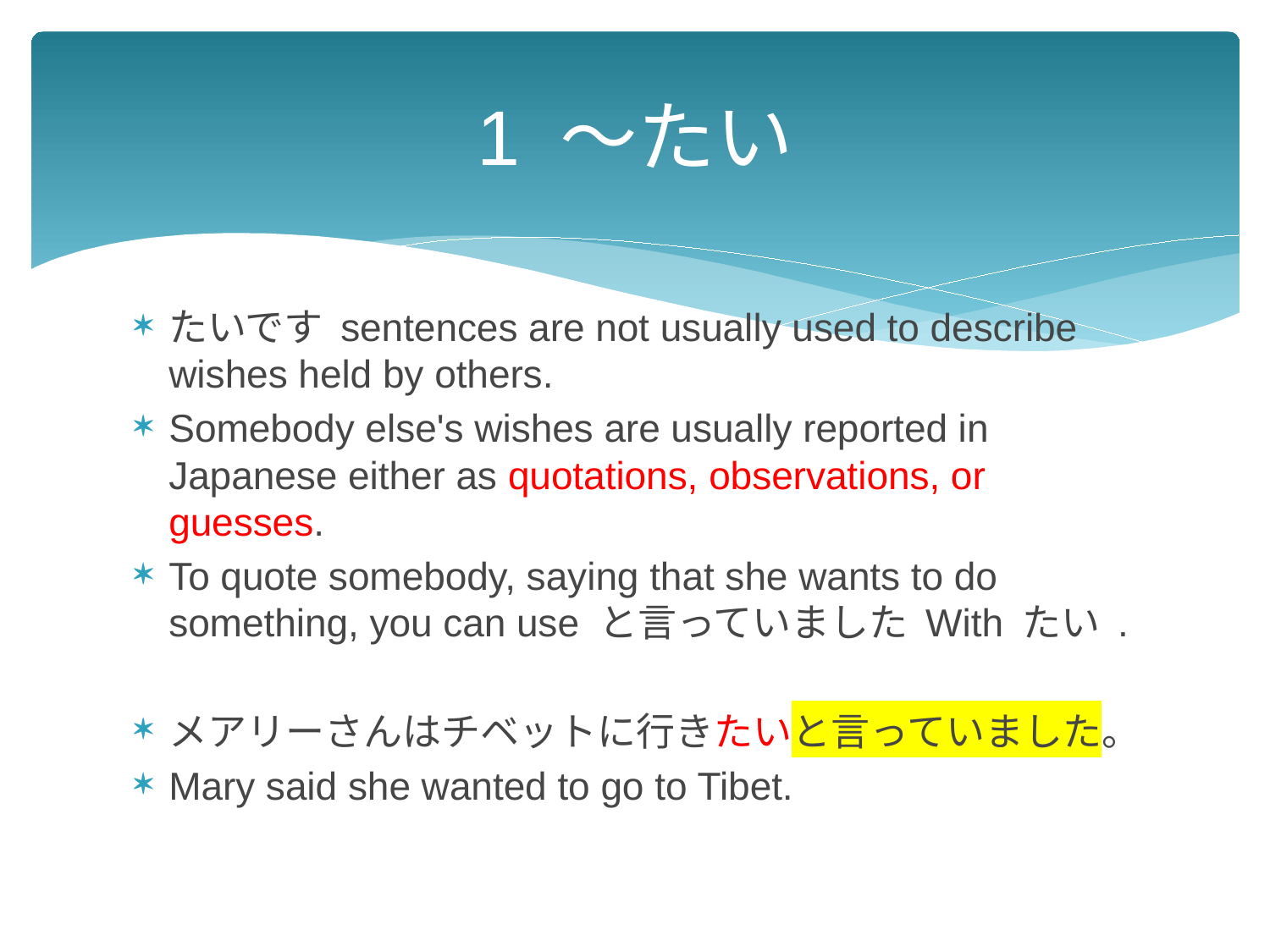

# 1 ～たい
たいです sentences are not usually used to describe wishes held by others.
Somebody else's wishes are usually reported in Japanese either as quotations, observations, or guesses.
To quote somebody, saying that she wants to do something, you can use と言っていました With たい .

メアリーさんはチベットに行きたいと言っていました。
Mary said she wanted to go to Tibet.